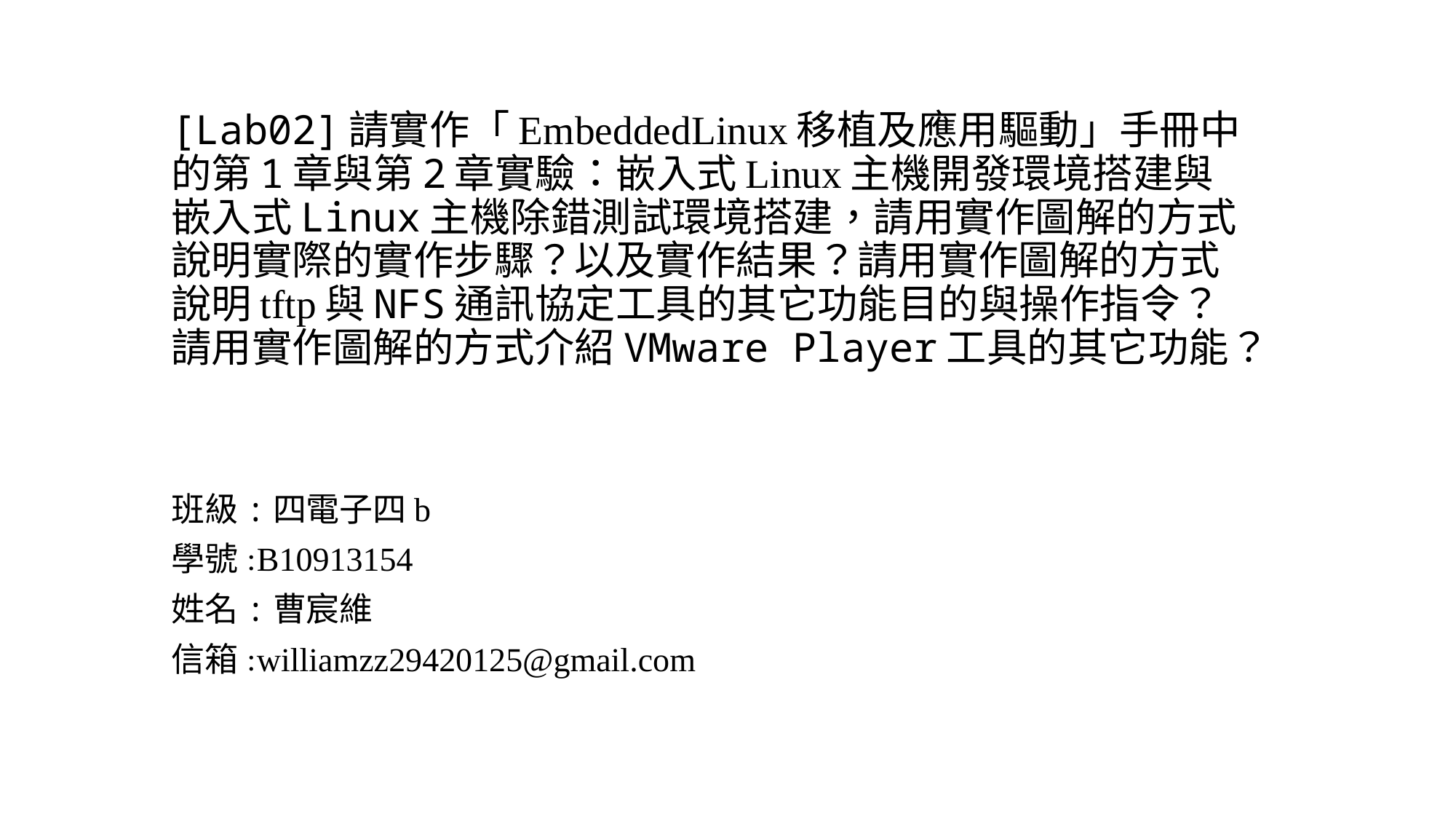

# [Lab02]請實作「EmbeddedLinux移植及應用驅動」手冊中的第1章與第2章實驗：嵌入式Linux主機開發環境搭建與嵌入式Linux主機除錯測試環境搭建，請用實作圖解的方式說明實際的實作步驟？以及實作結果？請用實作圖解的方式說明tftp與NFS通訊協定工具的其它功能目的與操作指令？請用實作圖解的方式介紹VMware Player工具的其它功能？
班級:四電子四b
學號:B10913154
姓名:曹宸維
信箱:williamzz29420125@gmail.com